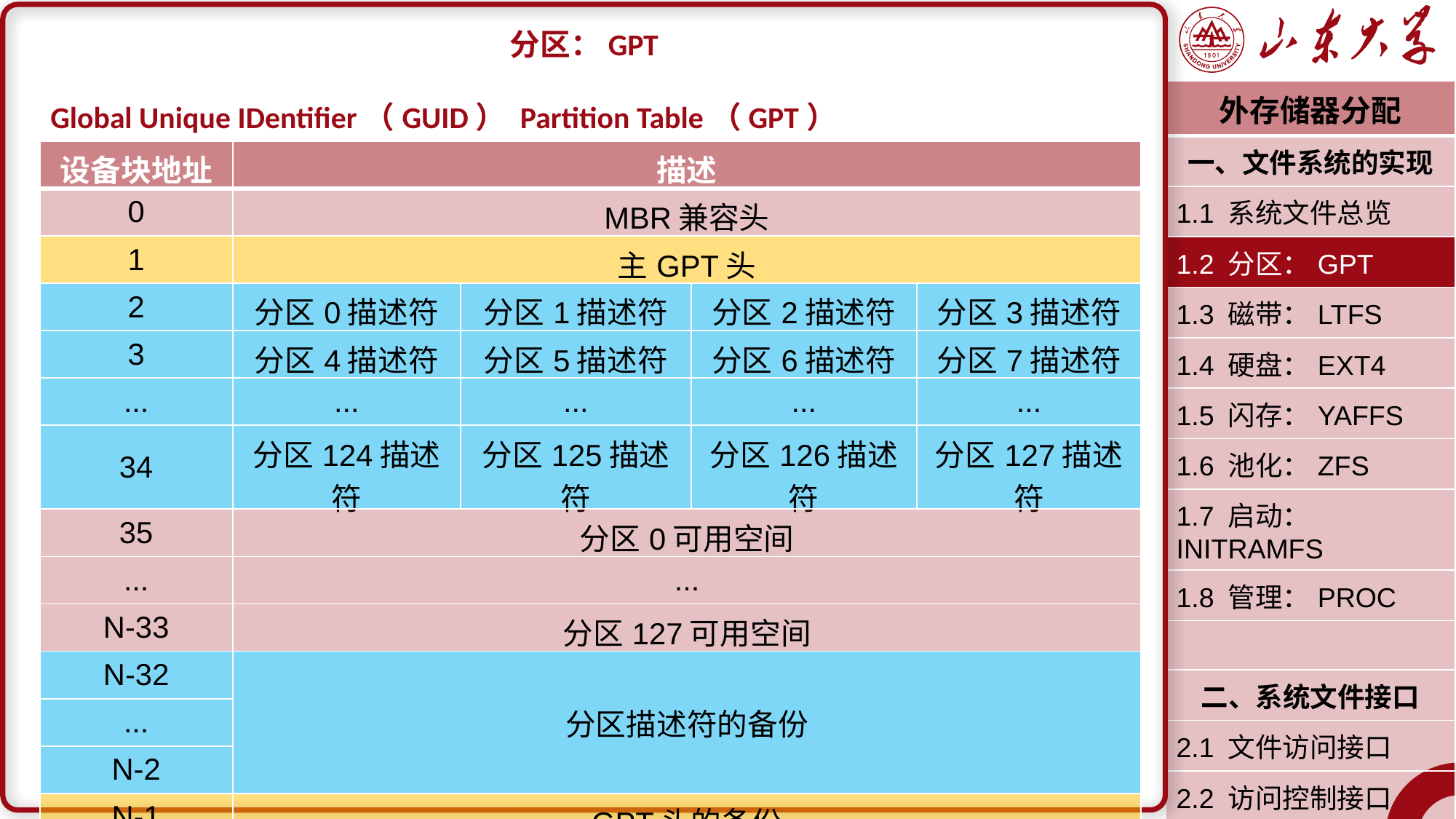

分区：GPT

Global Unique IDentifier（GUID） Partition Table（GPT）
| 外存储器分配 |
| --- |
| 一、文件系统的实现 |
| 1.1 系统文件总览 |
| 1.2 分区：GPT |
| 1.3 磁带：LTFS |
| 1.4 硬盘：EXT4 |
| 1.5 闪存：YAFFS |
| 1.6 池化：ZFS |
| 1.7 启动：INITRAMFS |
| 1.8 管理：PROC |
|  |
| 二、系统文件接口 |
| 2.1 文件访问接口 |
| 2.2 访问控制接口 |
| 潘润宇 2023.04 |
| 设备块地址 | 描述 |  |  |  |
| --- | --- | --- | --- | --- |
| 0 | MBR兼容头 |  |  |  |
| 1 | 主GPT头 |  |  |  |
| 2 | 分区0描述符 | 分区1描述符 | 分区2描述符 | 分区3描述符 |
| 3 | 分区4描述符 | 分区5描述符 | 分区6描述符 | 分区7描述符 |
| ... | ... | ... | ... | ... |
| 34 | 分区124描述符 | 分区125描述符 | 分区126描述符 | 分区127描述符 |
| 35 | 分区0可用空间 |  |  |  |
| ... | ... |  |  |  |
| N-33 | 分区127可用空间 |  |  |  |
| N-32 | 分区描述符的备份 |  |  |  |
| ... |  |  |  |  |
| N-2 |  |  |  |  |
| N-1 | GPT头的备份 |  |  |  |